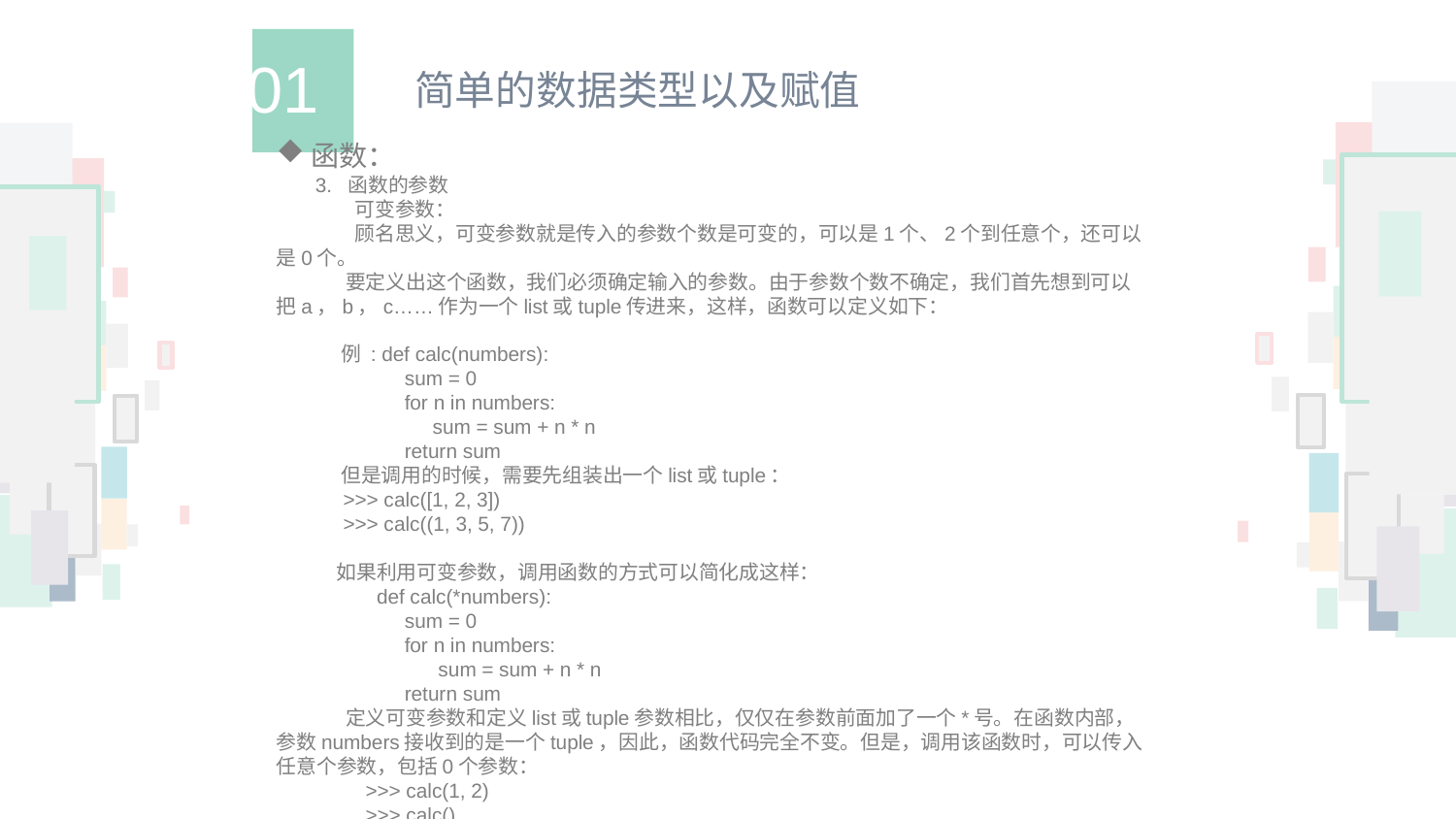

01
简单的数据类型以及赋值

函数：
       3.  函数的参数
                可变参数：
                顾名思义，可变参数就是传入的参数个数是可变的，可以是1个、2个到任意个，还可以是0个。
              要定义出这个函数，我们必须确定输入的参数。由于参数个数不确定，我们首先想到可以把a，b，c……作为一个list或tuple传进来，这样，函数可以定义如下：

             例 : def calc(numbers):
                       sum = 0
                       for n in numbers:
                            sum = sum + n * n
                       return sum
             但是调用的时候，需要先组装出一个list或tuple：
            >>> calc([1, 2, 3])
            >>> calc((1, 3, 5, 7))

            如果利用可变参数，调用函数的方式可以简化成这样：
                  def calc(*numbers):
                       sum = 0
                       for n in numbers:
                             sum = sum + n * n
                       return sum
              定义可变参数和定义list或tuple参数相比，仅仅在参数前面加了一个*号。在函数内部，参数numbers接收到的是一个tuple，因此，函数代码完全不变。但是，调用该函数时，可以传入任意个参数，包括0个参数：
                >>> calc(1, 2)
                >>> calc()